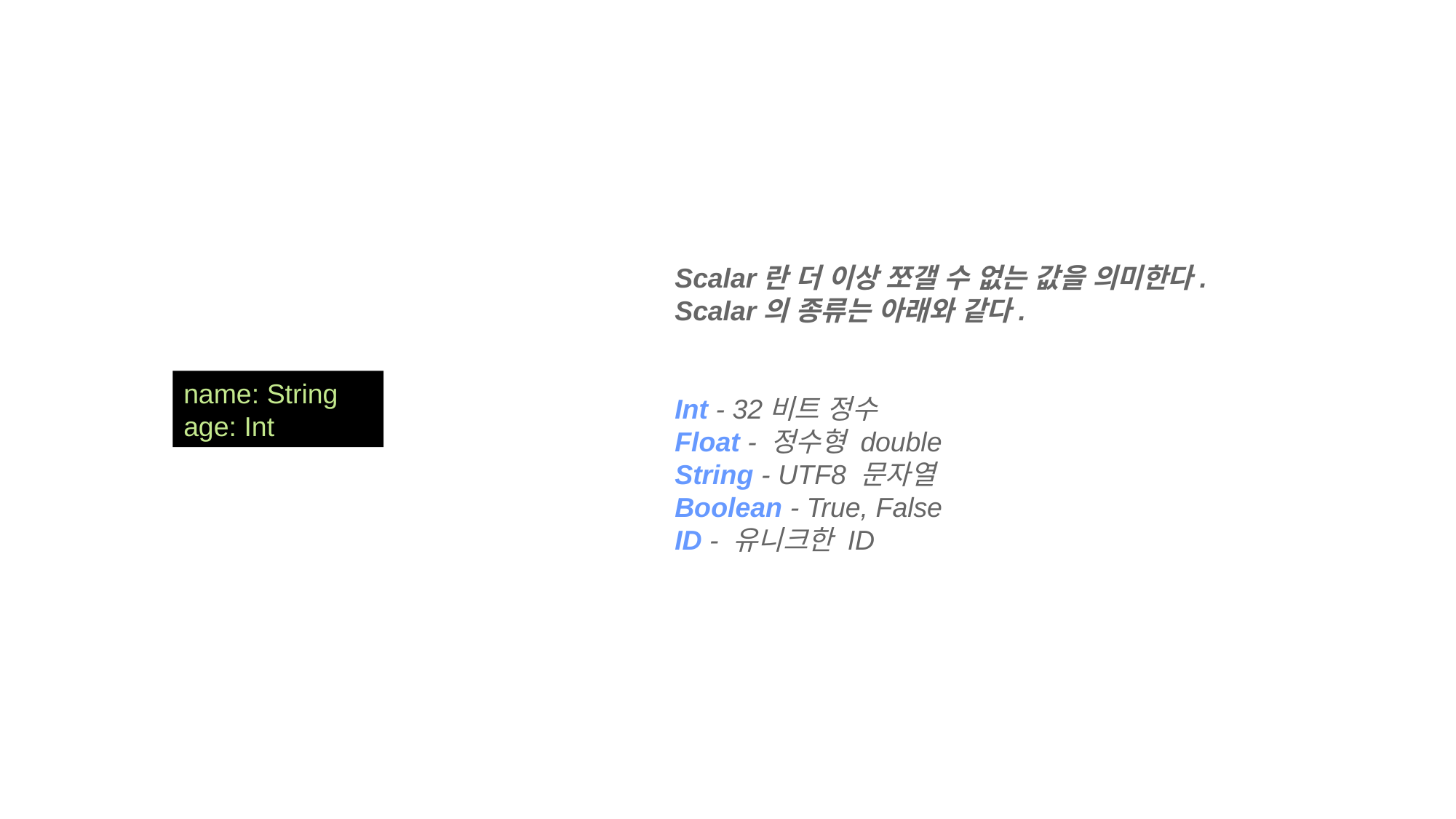

Scalar란 더 이상 쪼갤 수 없는 값을 의미한다.
Scalar의 종류는 아래와 같다.

Int - 32비트 정수
Float - 정수형 double
String - UTF8 문자열
Boolean - True, False
ID - 유니크한 ID
name: String
age: Int